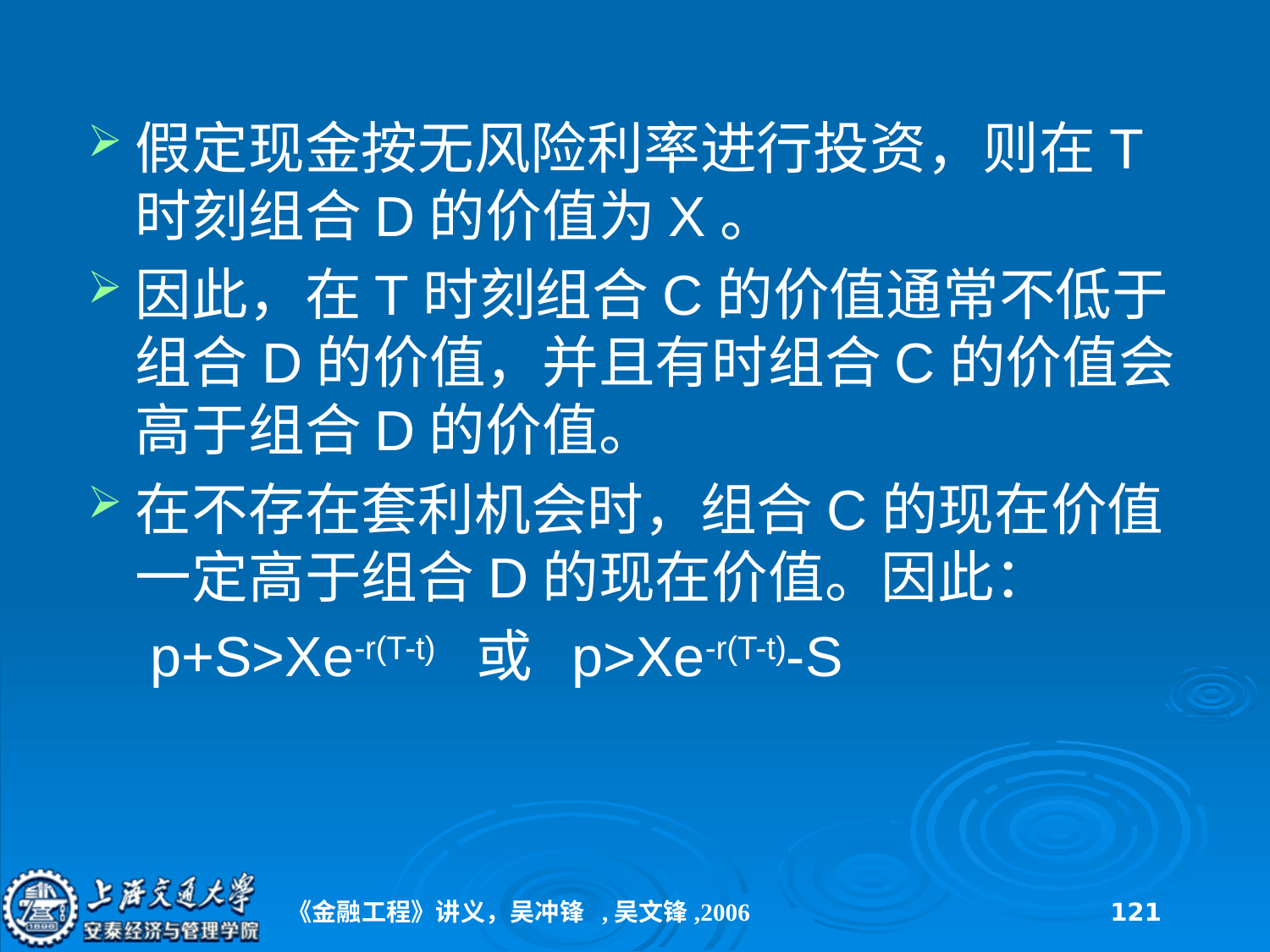

假定现金按无风险利率进行投资，则在T时刻组合D的价值为X。
因此，在T时刻组合C的价值通常不低于组合D的价值，并且有时组合C的价值会高于组合D的价值。
在不存在套利机会时，组合C的现在价值一定高于组合D的现在价值。因此：
    p+S>Xe-r(T-t)   或  p>Xe-r(T-t)-S